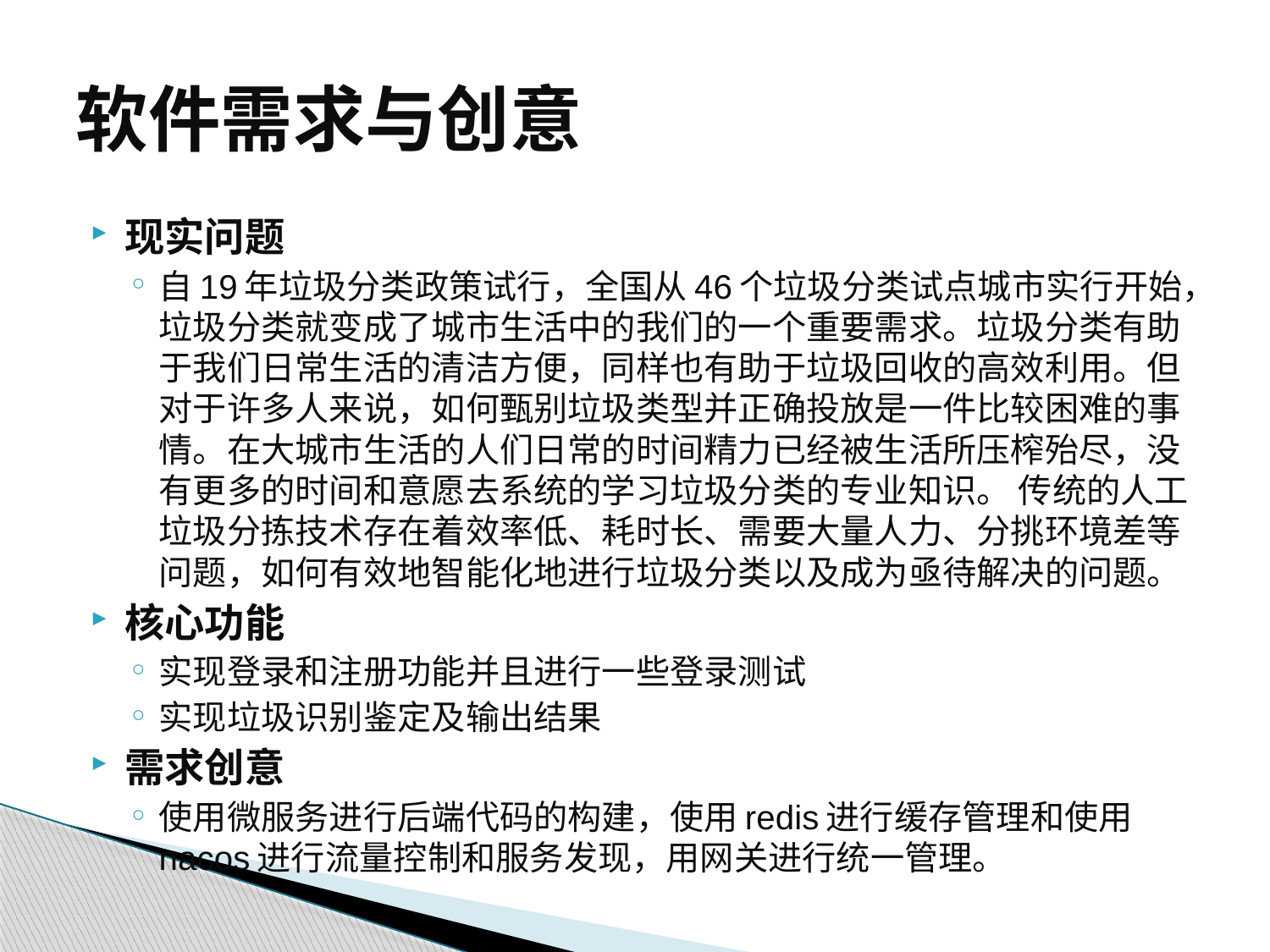

# 软件需求与创意
现实问题
自19年垃圾分类政策试行，全国从46个垃圾分类试点城市实行开始，垃圾分类就变成了城市生活中的我们的一个重要需求。垃圾分类有助于我们日常生活的清洁方便，同样也有助于垃圾回收的高效利用。但对于许多人来说，如何甄别垃圾类型并正确投放是一件比较困难的事情。在大城市生活的人们日常的时间精力已经被生活所压榨殆尽，没有更多的时间和意愿去系统的学习垃圾分类的专业知识。 传统的人工垃圾分拣技术存在着效率低、耗时长、需要大量人力、分挑环境差等问题，如何有效地智能化地进行垃圾分类以及成为亟待解决的问题。
核心功能
实现登录和注册功能并且进行一些登录测试
实现垃圾识别鉴定及输出结果
需求创意
使用微服务进行后端代码的构建，使用redis进行缓存管理和使用nacos进行流量控制和服务发现，用网关进行统一管理。